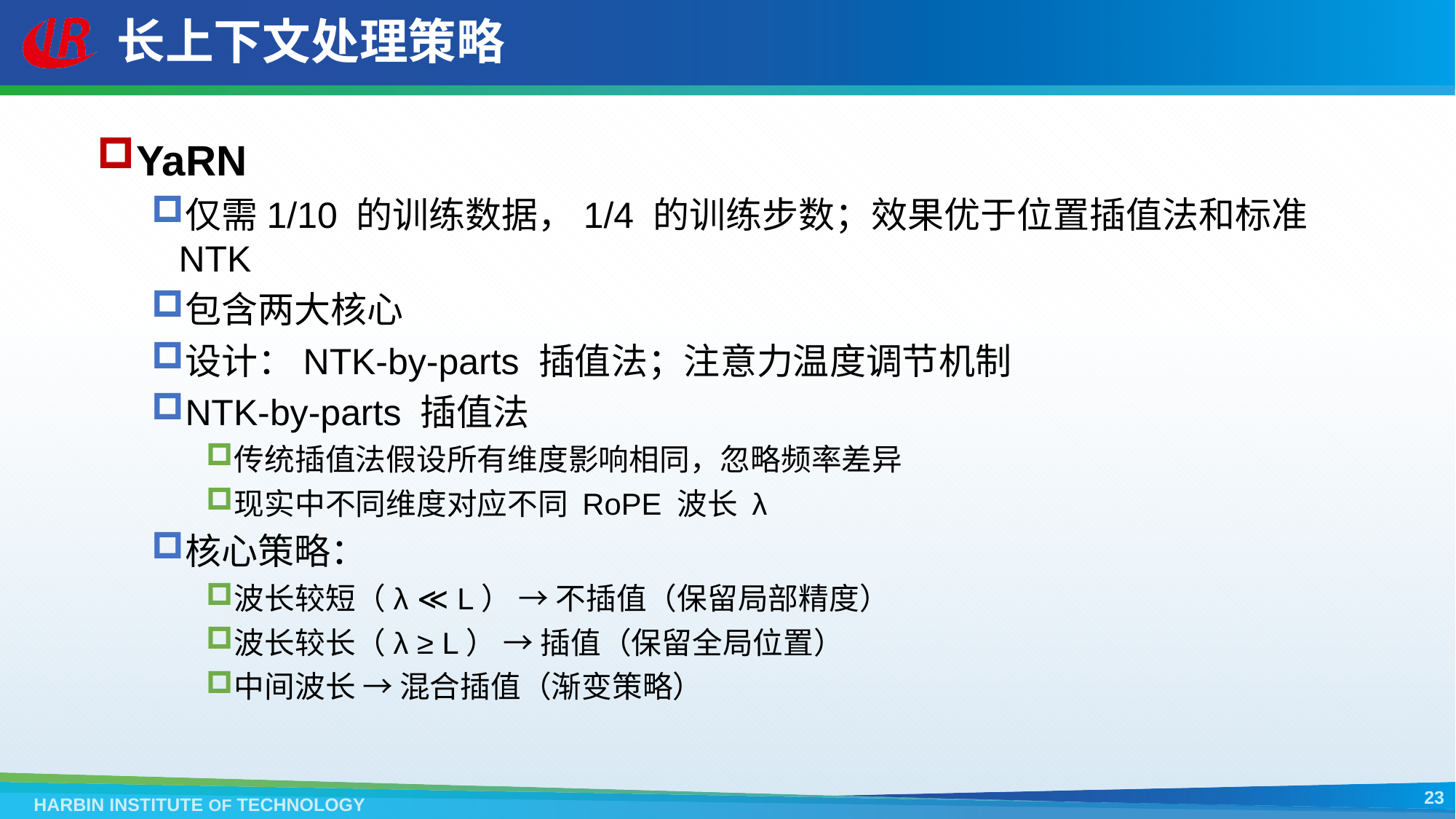

# 长上下文处理策略
YaRN
仅需1/10 的训练数据，1/4 的训练步数；效果优于位置插值法和标准 NTK
包含两大核心
设计：NTK-by-parts 插值法；注意力温度调节机制
NTK-by-parts 插值法
传统插值法假设所有维度影响相同，忽略频率差异
现实中不同维度对应不同 RoPE 波长 λ
核心策略：
波长较短（λ ≪ L） → 不插值（保留局部精度）
波长较长（λ ≥ L） → 插值（保留全局位置）
中间波长 → 混合插值（渐变策略）

23
HARBIN INSTITUTE OF TECHNOLOGY